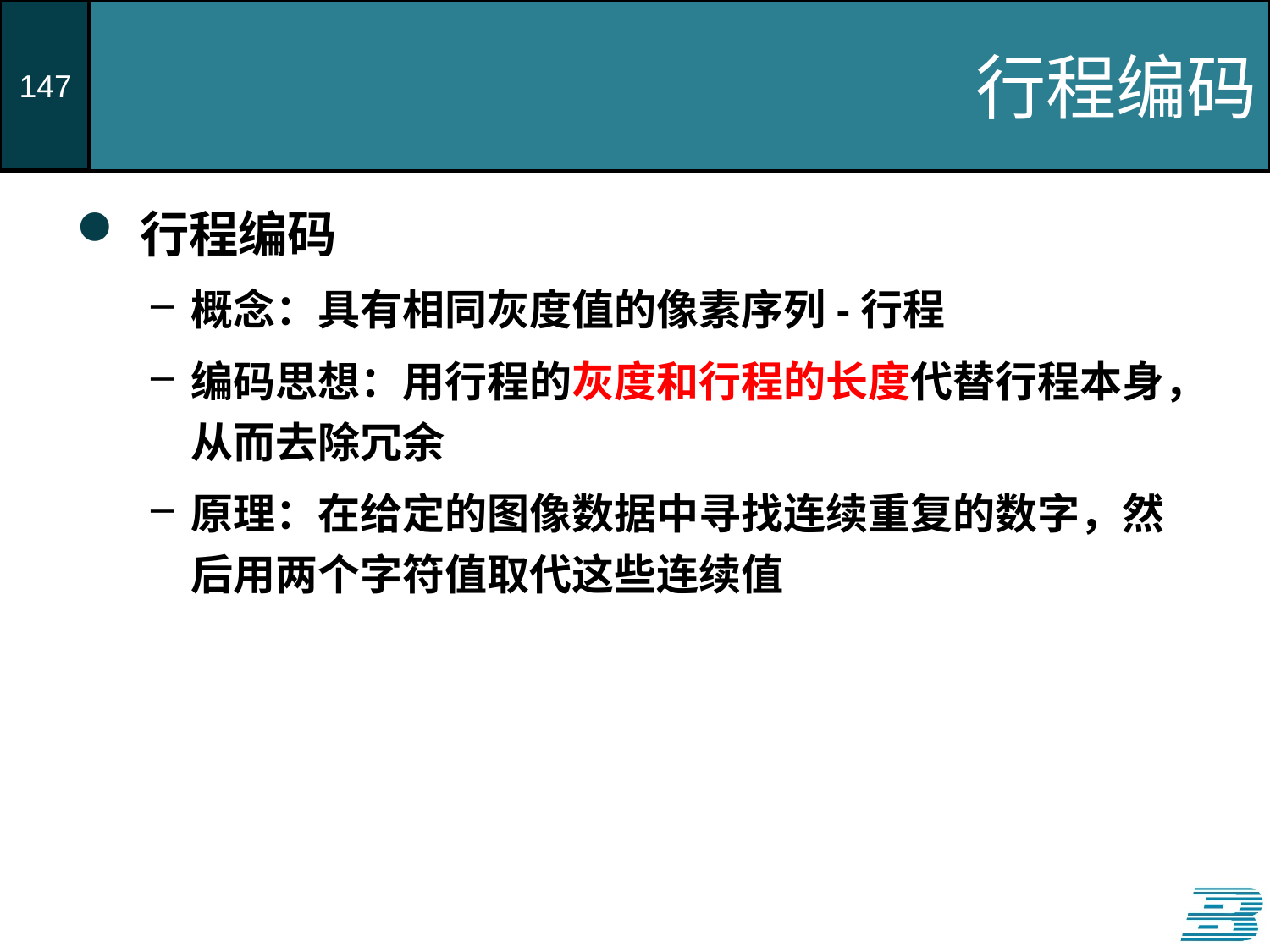

# 行程编码
行程编码
概念：具有相同灰度值的像素序列-行程
编码思想：用行程的灰度和行程的长度代替行程本身，从而去除冗余
原理：在给定的图像数据中寻找连续重复的数字，然后用两个字符值取代这些连续值